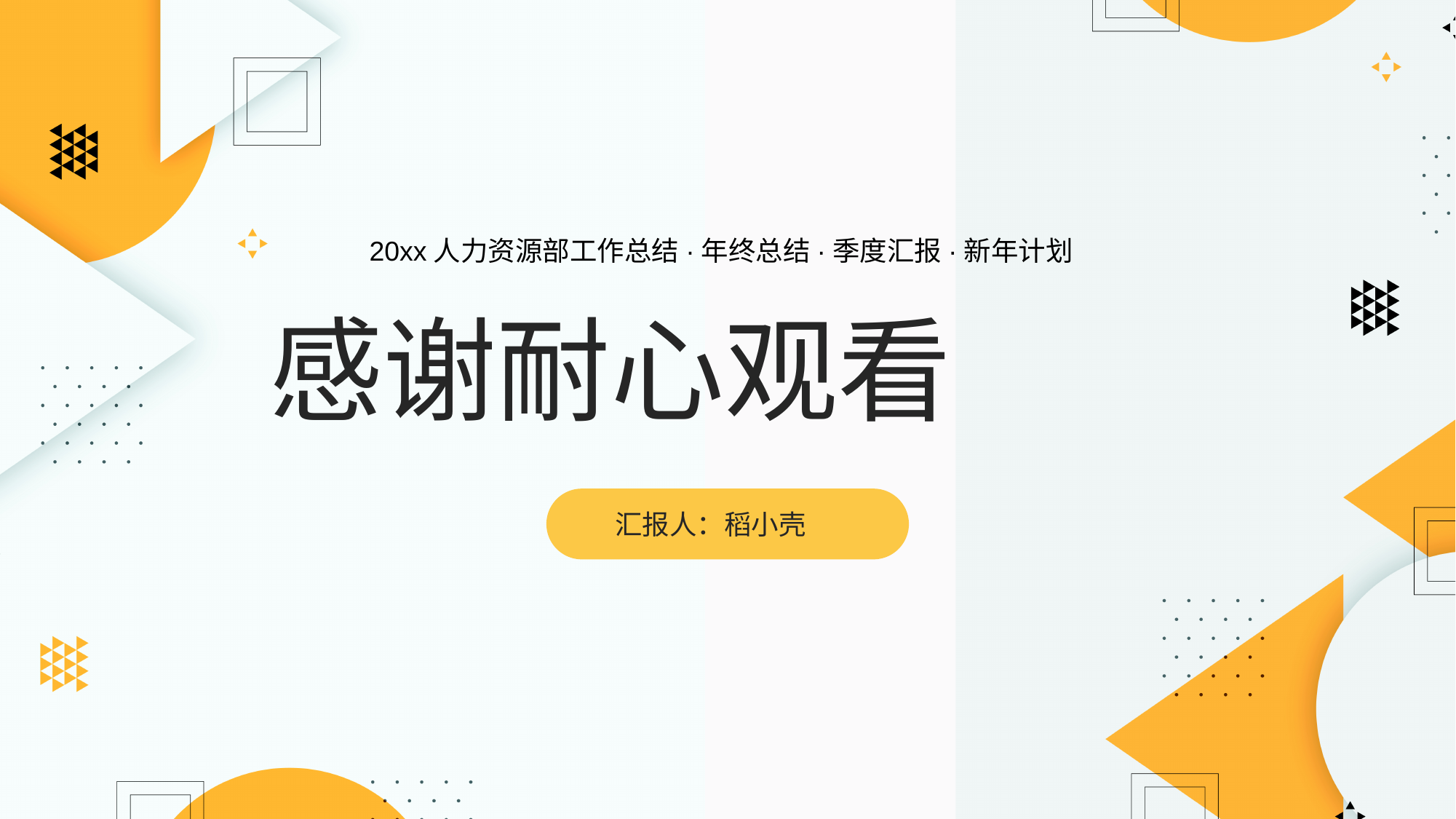

20xx人力资源部工作总结·年终总结·季度汇报·新年计划
感谢耐心观看

汇报人：稻小壳